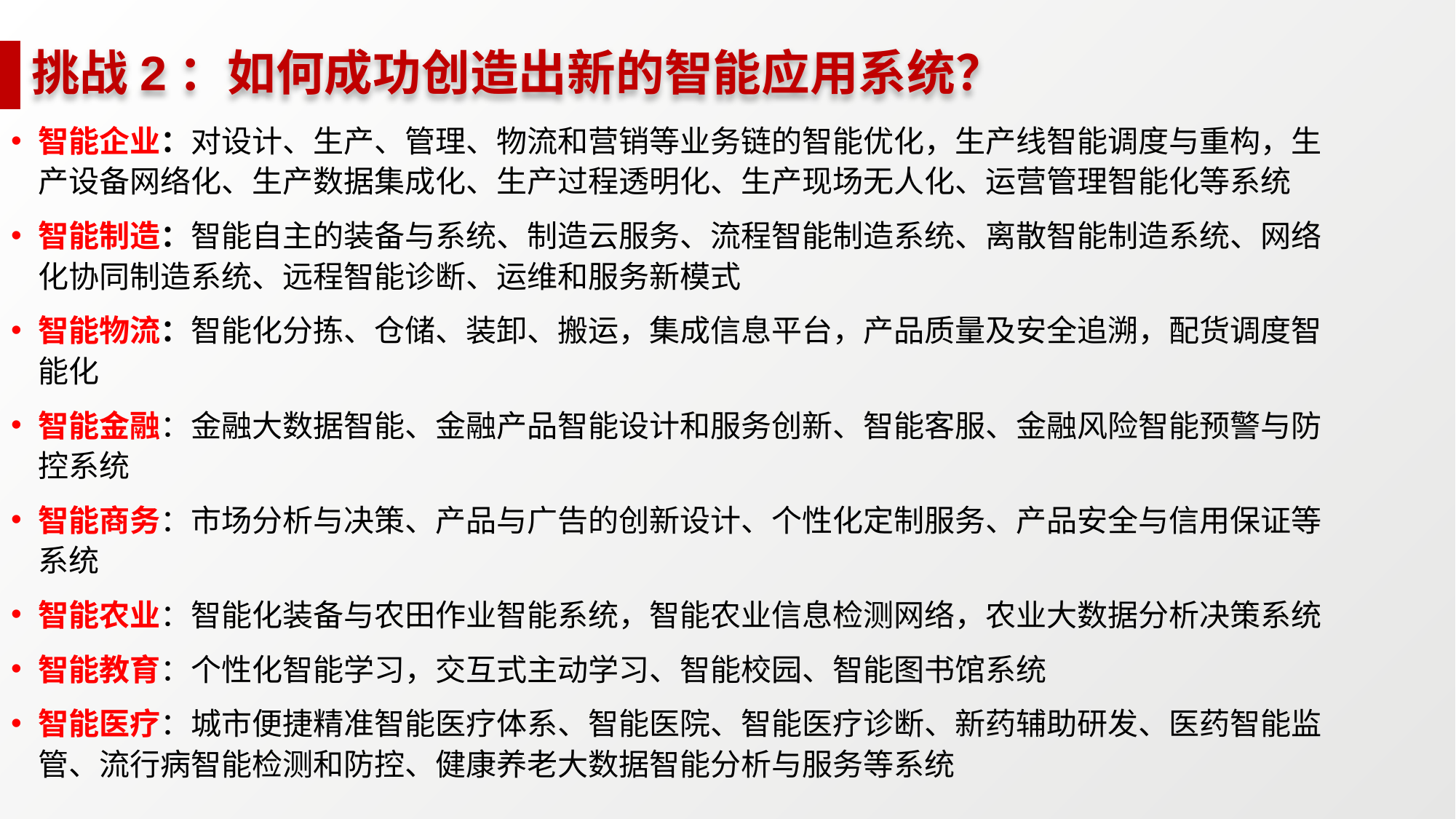

# 挑战2：如何成功创造出新的智能应用系统？
智能企业：对设计、生产、管理、物流和营销等业务链的智能优化，生产线智能调度与重构，生产设备网络化、生产数据集成化、生产过程透明化、生产现场无人化、运营管理智能化等系统
智能制造：智能自主的装备与系统、制造云服务、流程智能制造系统、离散智能制造系统、网络化协同制造系统、远程智能诊断、运维和服务新模式
智能物流：智能化分拣、仓储、装卸、搬运，集成信息平台，产品质量及安全追溯，配货调度智能化
智能金融：金融大数据智能、金融产品智能设计和服务创新、智能客服、金融风险智能预警与防控系统
智能商务：市场分析与决策、产品与广告的创新设计、个性化定制服务、产品安全与信用保证等系统
智能农业：智能化装备与农田作业智能系统，智能农业信息检测网络，农业大数据分析决策系统
智能教育：个性化智能学习，交互式主动学习、智能校园、智能图书馆系统
智能医疗：城市便捷精准智能医疗体系、智能医院、智能医疗诊断、新药辅助研发、医药智能监管、流行病智能检测和防控、健康养老大数据智能分析与服务等系统